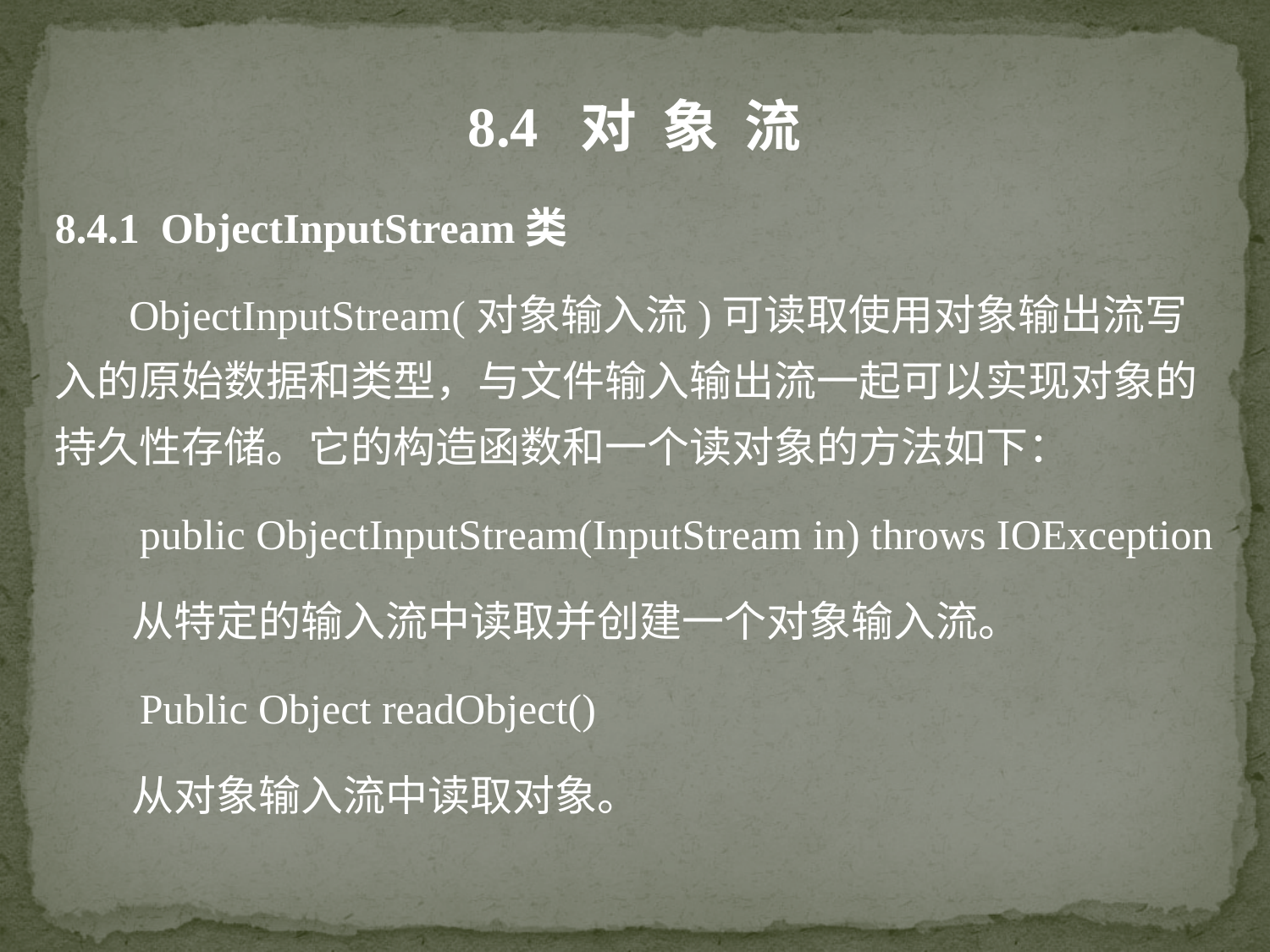

8.4  对  象  流
8.4.1  ObjectInputStream类
       ObjectInputStream(对象输入流)可读取使用对象输出流写入的原始数据和类型，与文件输入输出流一起可以实现对象的持久性存储。它的构造函数和一个读对象的方法如下：
        public ObjectInputStream(InputStream in) throws IOException
       从特定的输入流中读取并创建一个对象输入流。
        Public Object readObject()
       从对象输入流中读取对象。